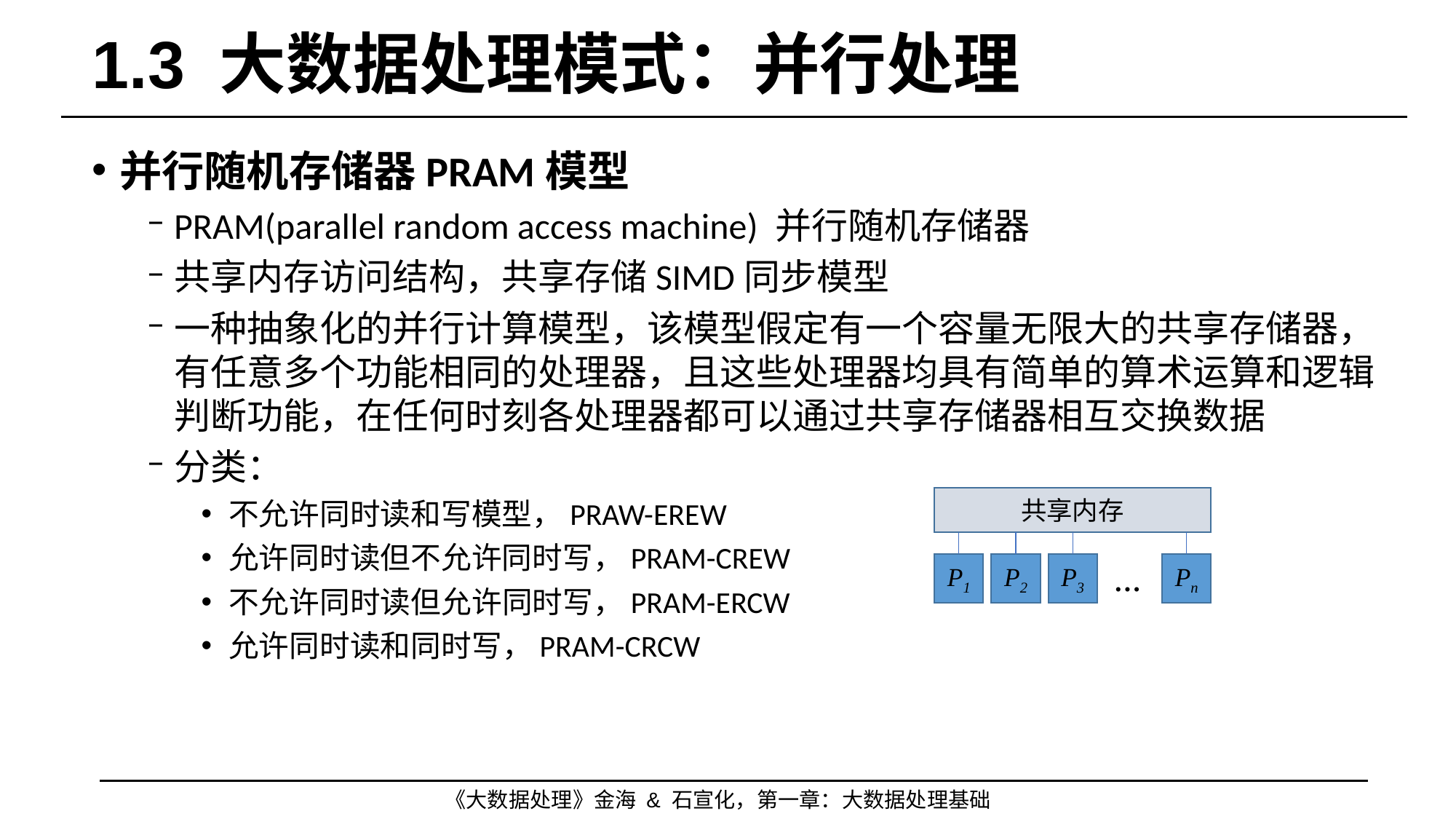

# 1.3 大数据处理模式：并行处理
并行随机存储器PRAM模型
PRAM(parallel random access machine) 并行随机存储器
共享内存访问结构，共享存储SIMD同步模型
一种抽象化的并行计算模型，该模型假定有一个容量无限大的共享存储器，有任意多个功能相同的处理器，且这些处理器均具有简单的算术运算和逻辑判断功能，在任何时刻各处理器都可以通过共享存储器相互交换数据
分类：
不允许同时读和写模型，PRAW-EREW
允许同时读但不允许同时写，PRAM-CREW
不允许同时读但允许同时写，PRAM-ERCW
允许同时读和同时写，PRAM-CRCW

共享内存
P1
P2
P3
Pn
…